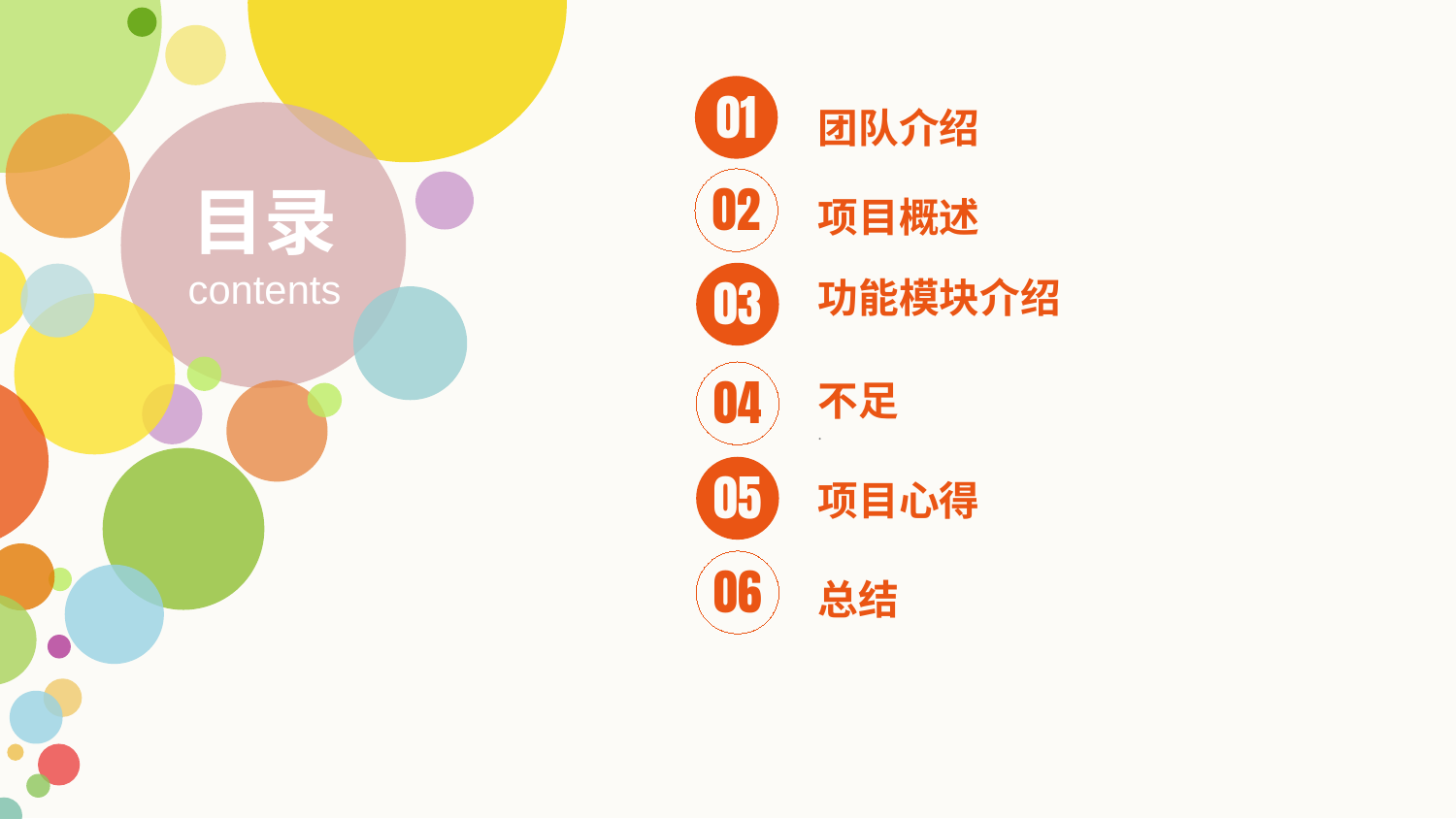

01

团队介绍

目录
contents
02
项目概述

功能模块介绍

03

不足
.
04

05
项目心得

06

总结